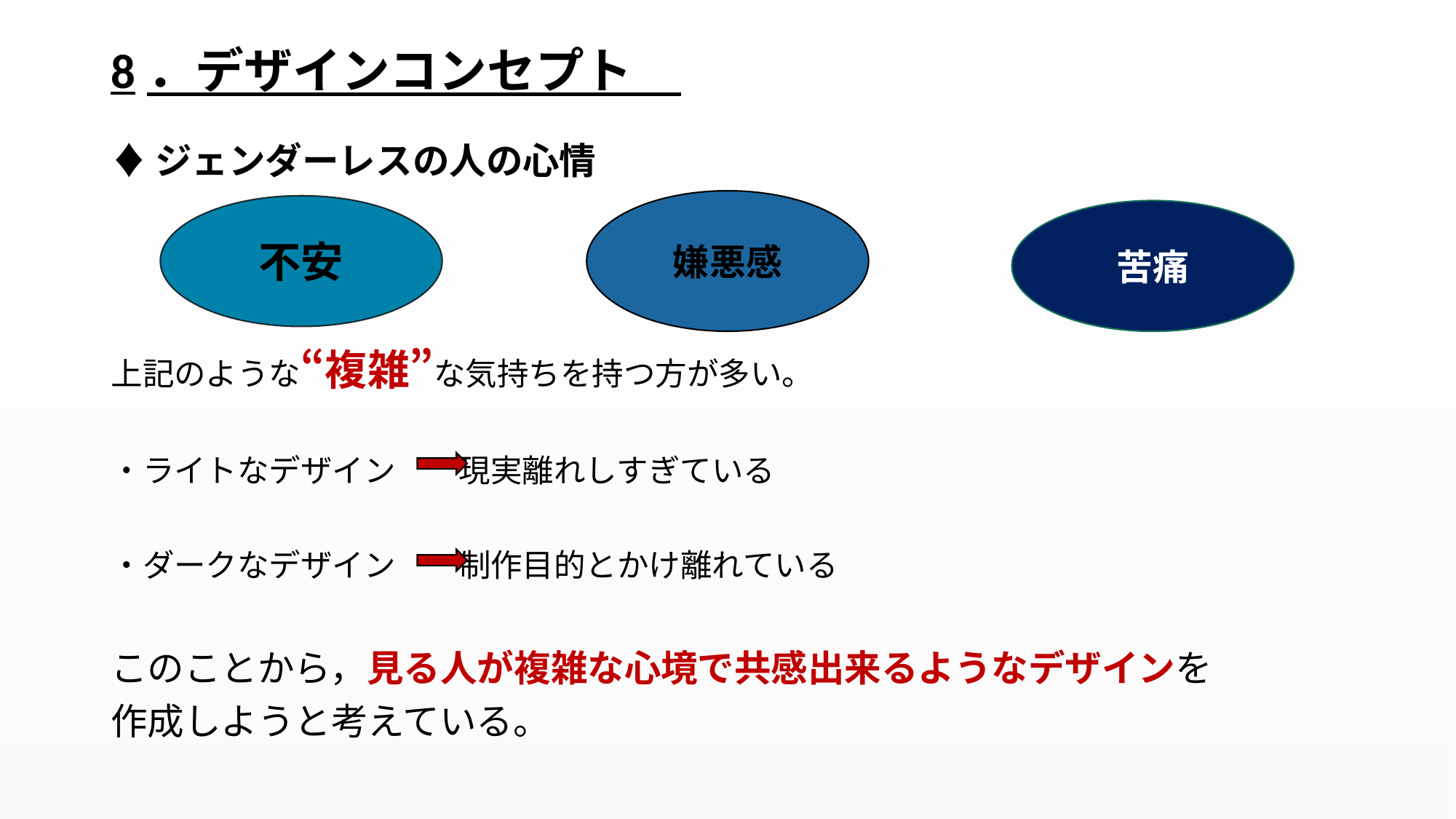

# 8．デザインコンセプト
♦ジェンダーレスの人の心情

上記のような“複雑”な気持ちを持つ方が多い。

・ライトなデザイン　　現実離れしすぎている

・ダークなデザイン　　制作目的とかけ離れている

このことから，見る人が複雑な心境で共感出来るようなデザインを
作成しようと考えている。
嫌悪感
不安
苦痛